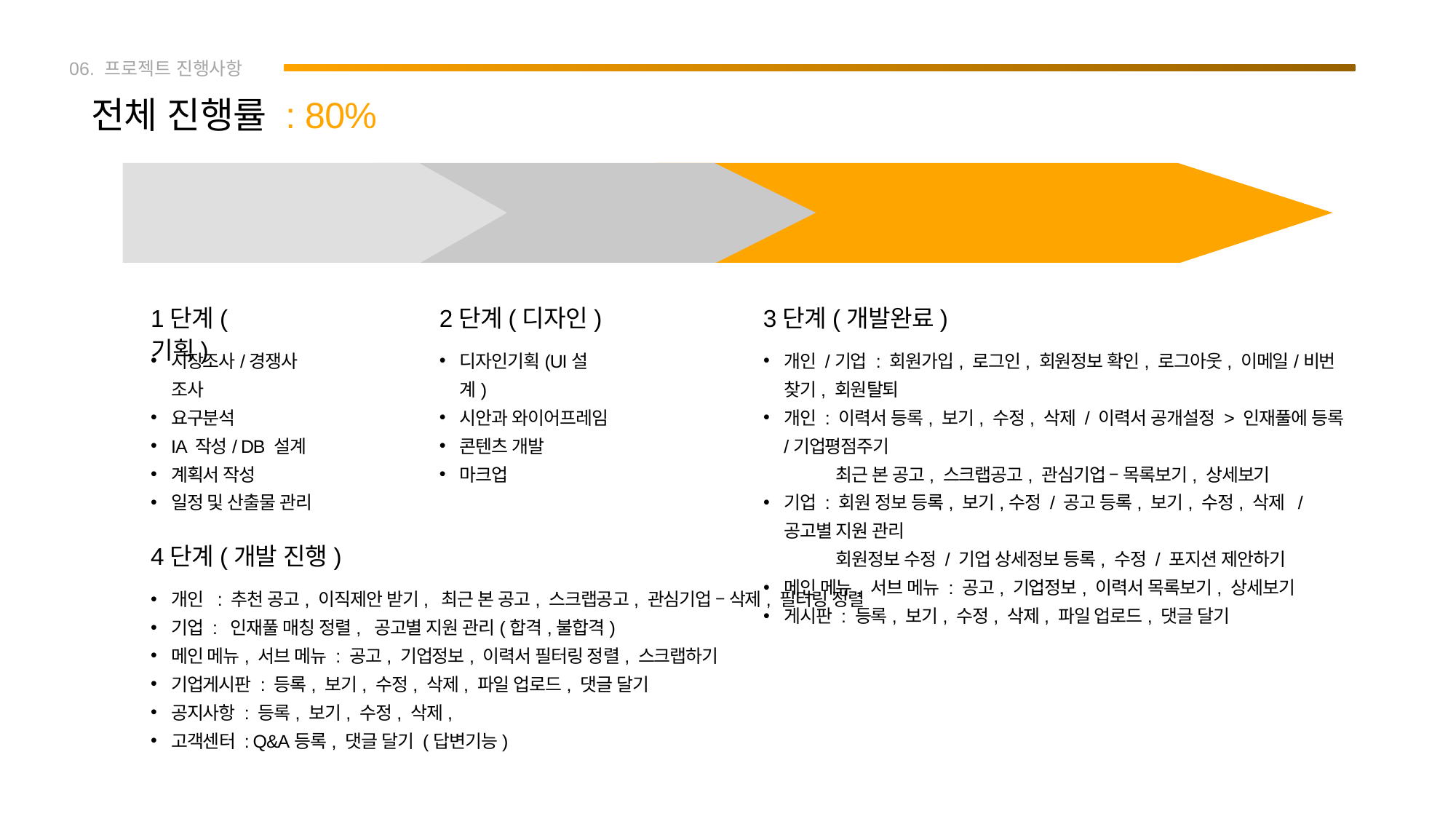

06. 프로젝트 진행사항

 전체 진행률 : 80%

기획
디자인
개발
1단계(기획)
시장조사/경쟁사 조사
요구분석
IA 작성/ DB 설계
계획서 작성
일정 및 산출물 관리
2단계(디자인)
디자인기획(UI설계)
시안과 와이어프레임
콘텐츠 개발
마크업
3단계(개발완료)
개인 /기업 : 회원가입, 로그인, 회원정보 확인, 로그아웃, 이메일/비번 찾기, 회원탈퇴
개인 : 이력서 등록, 보기, 수정, 삭제 / 이력서 공개설정 > 인재풀에 등록/기업평점주기
            최근 본 공고, 스크랩공고, 관심기업 – 목록보기, 상세보기
기업 : 회원 정보 등록, 보기,수정 / 공고 등록, 보기, 수정, 삭제  / 공고별 지원 관리
            회원정보 수정 / 기업 상세정보 등록, 수정 / 포지션 제안하기
메인 메뉴, 서브 메뉴 : 공고, 기업정보, 이력서 목록보기, 상세보기
게시판 : 등록, 보기, 수정, 삭제, 파일 업로드, 댓글 달기
4단계(개발 진행)
개인  : 추천 공고, 이직제안 받기,  최근 본 공고, 스크랩공고, 관심기업 – 삭제, 필터링 정렬
기업 :  인재풀 매칭 정렬,  공고별 지원 관리(합격,불합격)
메인 메뉴, 서브 메뉴 : 공고, 기업정보, 이력서 필터링 정렬, 스크랩하기
기업게시판 : 등록, 보기, 수정, 삭제, 파일 업로드, 댓글 달기
공지사항 : 등록, 보기, 수정, 삭제,
고객센터 : Q&A등록, 댓글 달기 (답변기능)